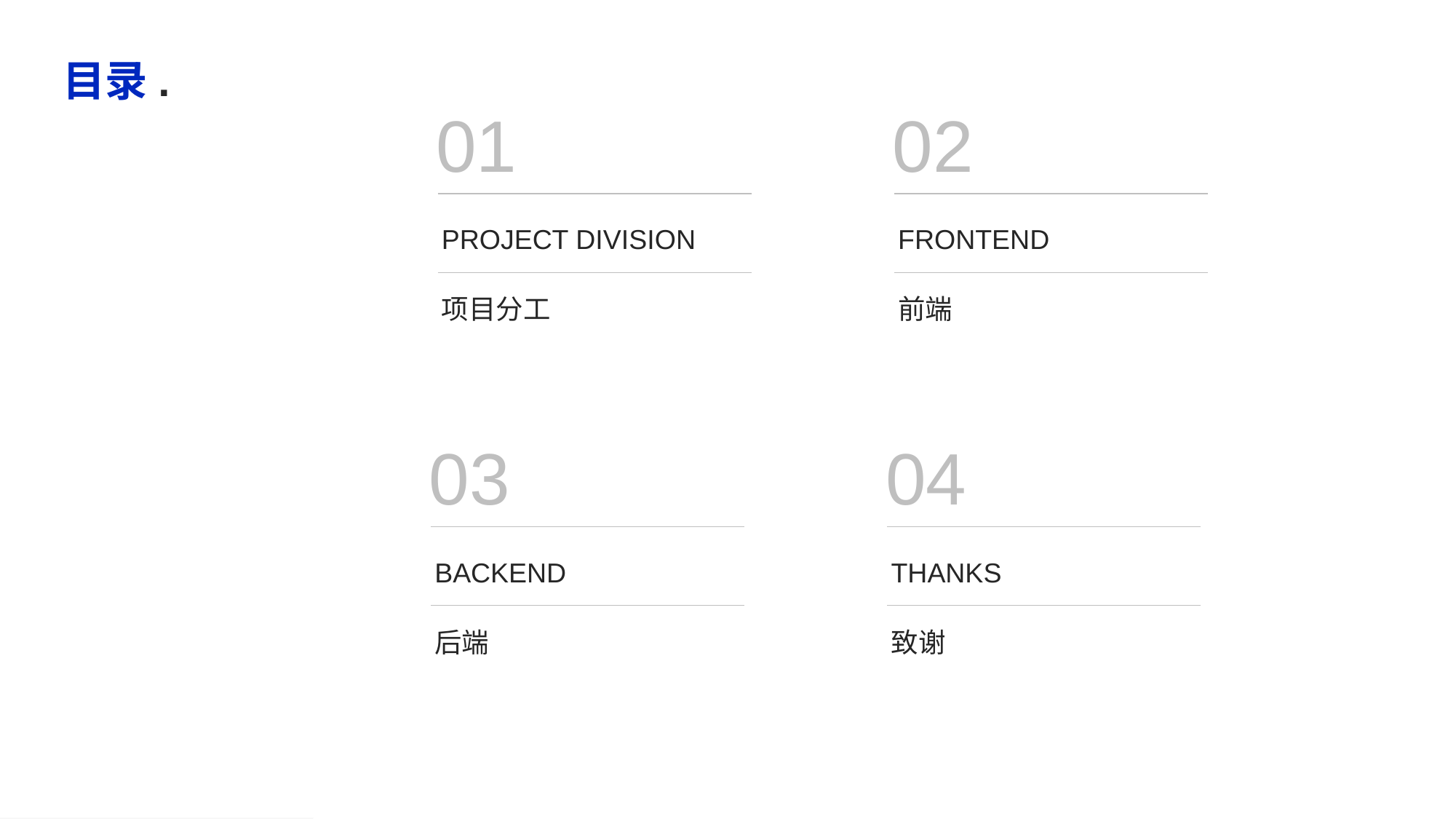

目录.
01
PROJECT DIVISION

项目分工
02
FRONTEND

前端
03
BACKEND

后端
04
THANKS

致谢